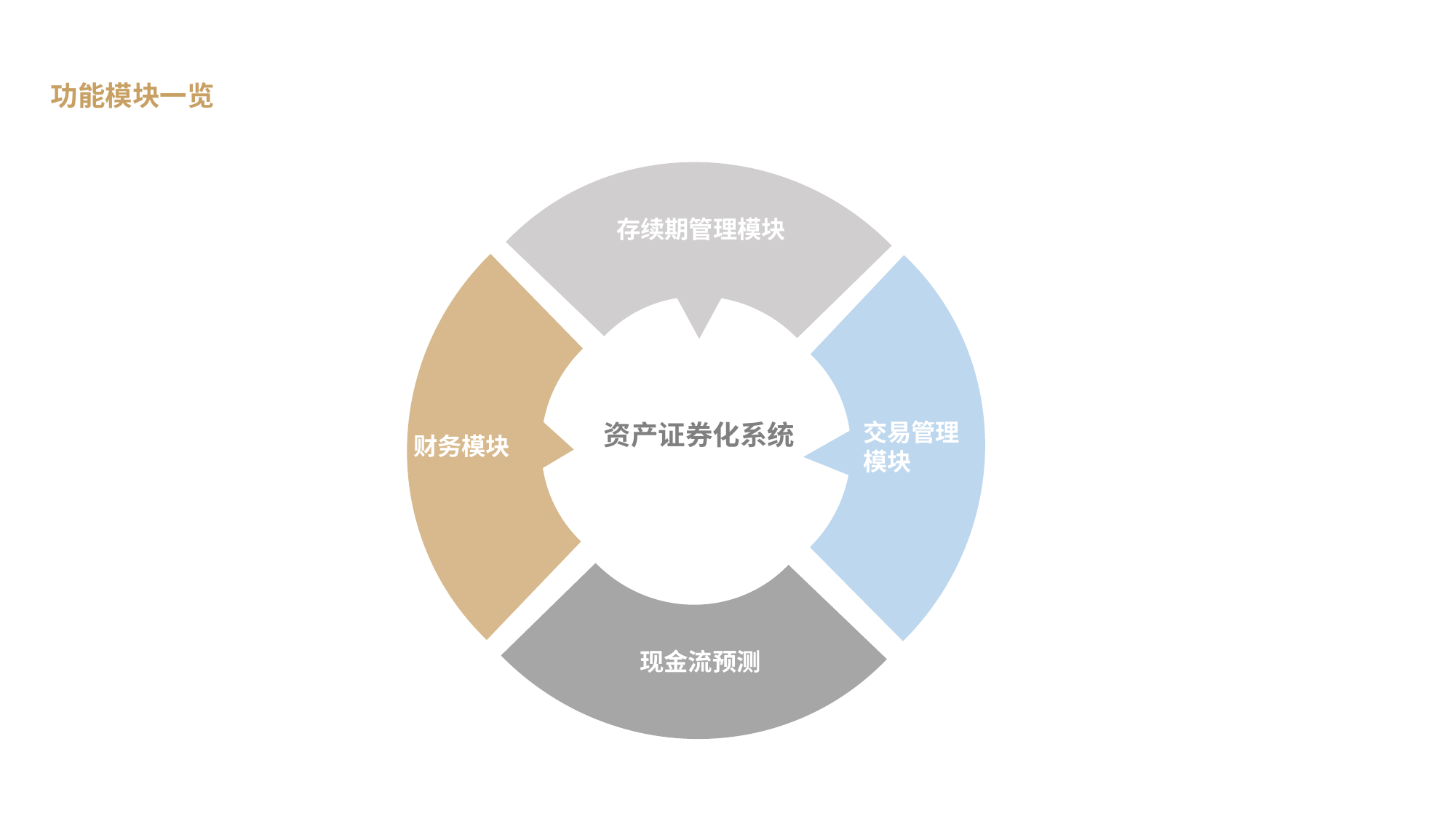

功能模块一览

存续期管理模块

交易管理模块
资产证券化系统
财务模块

现金流预测